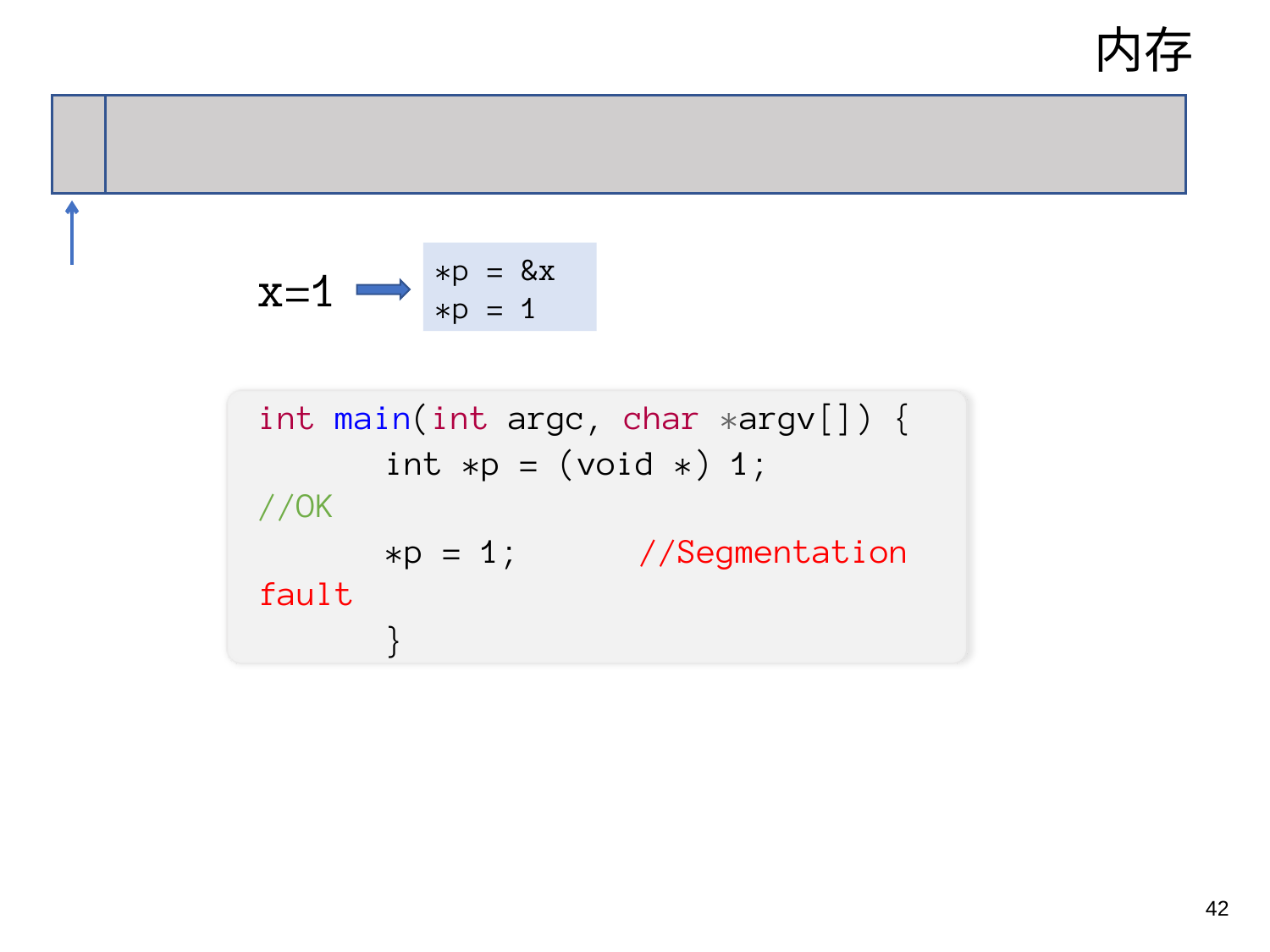

内存

*p = &x
*p = 1
x=1

int main(int argc, char *argv[]) {
	int *p = (void *) 1;	//OK
	*p = 1;	//Segmentation fault
	}
42